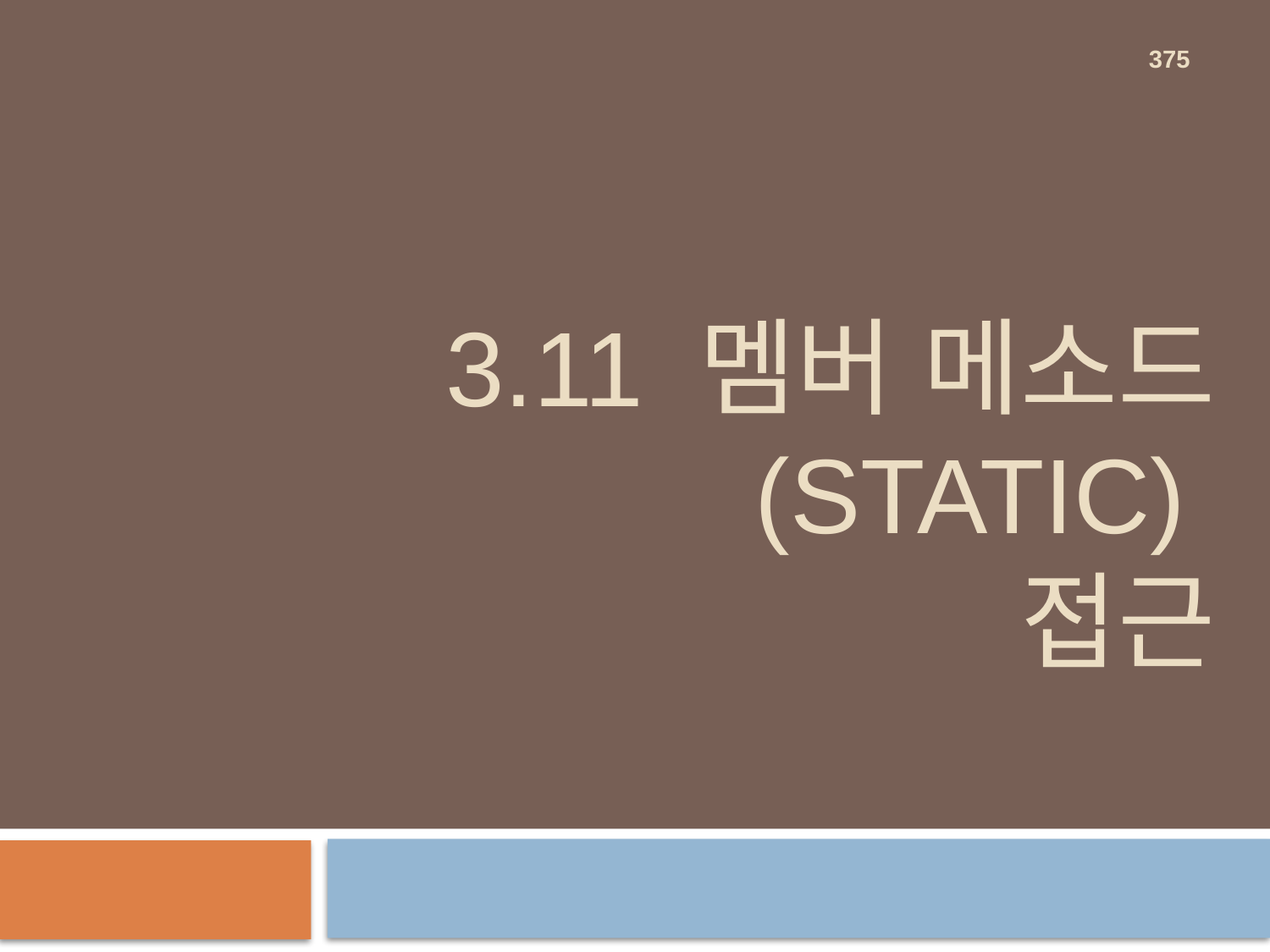

375
# 3.11 멤버 메소드 (static) 접근